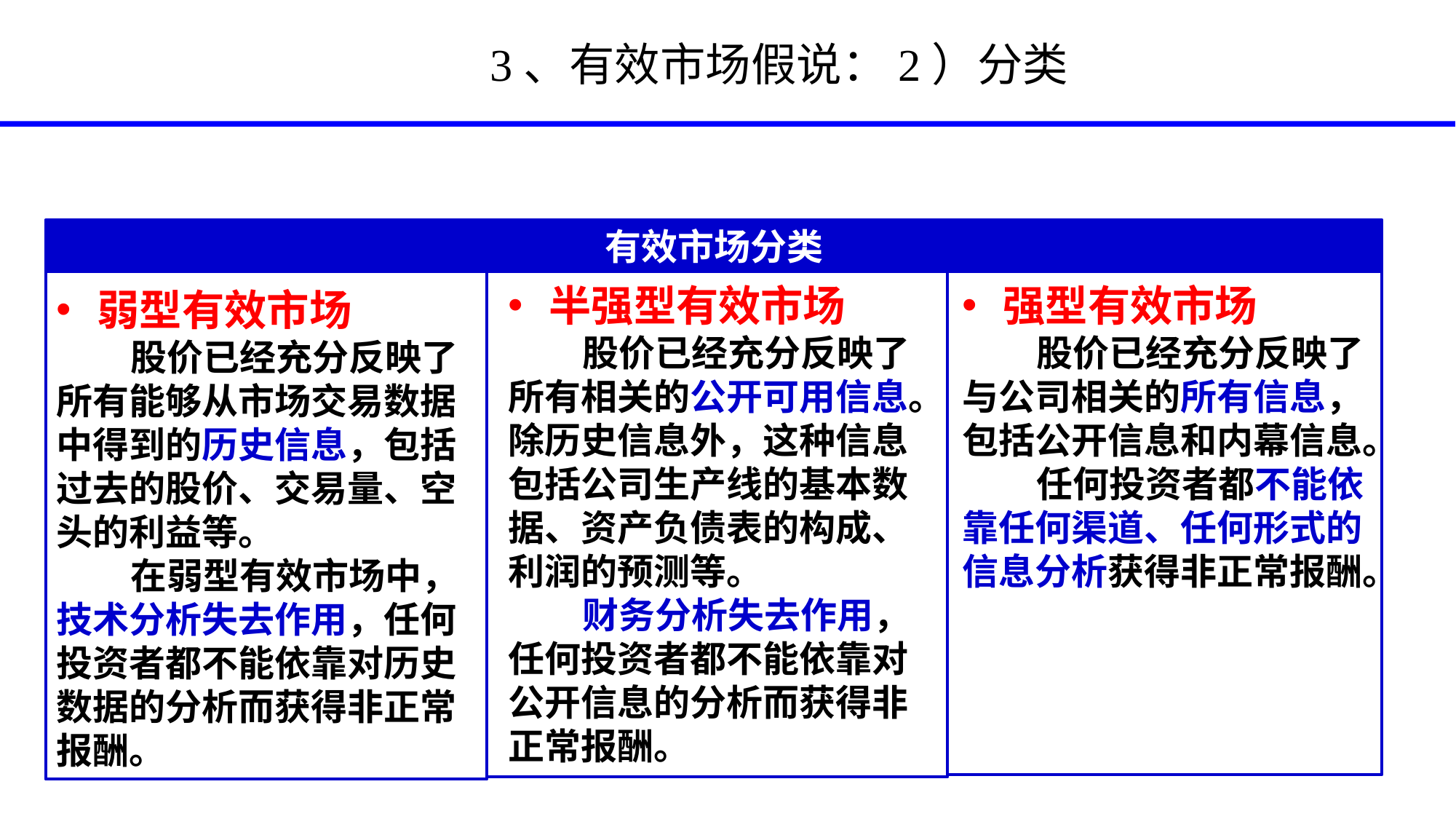

# 3、有效市场假说：2）分类
有效市场分类

半强型有效市场
        股价已经充分反映了所有相关的公开可用信息。除历史信息外，这种信息包括公司生产线的基本数据、资产负债表的构成、利润的预测等。
        财务分析失去作用，任何投资者都不能依靠对公开信息的分析而获得非正常报酬。
强型有效市场
        股价已经充分反映了与公司相关的所有信息，包括公开信息和内幕信息。
        任何投资者都不能依靠任何渠道、任何形式的信息分析获得非正常报酬。
弱型有效市场
        股价已经充分反映了所有能够从市场交易数据中得到的历史信息，包括过去的股价、交易量、空头的利益等。
        在弱型有效市场中，技术分析失去作用，任何投资者都不能依靠对历史数据的分析而获得非正常报酬。